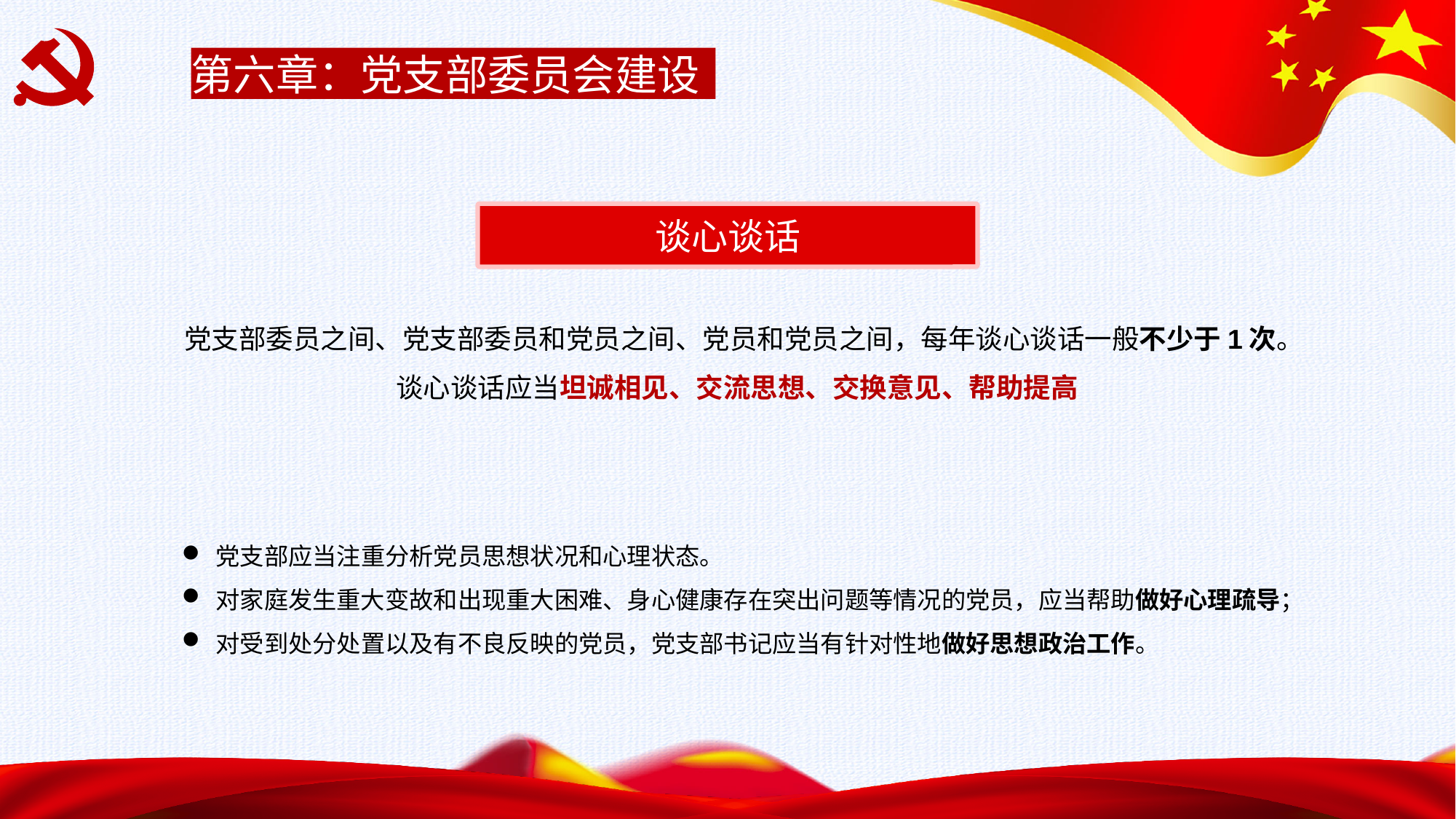

第六章：党支部委员会建设
谈心谈话
党支部委员之间、党支部委员和党员之间、党员和党员之间，每年谈心谈话一般不少于1次。
谈心谈话应当坦诚相见、交流思想、交换意见、帮助提高
党支部应当注重分析党员思想状况和心理状态。
对家庭发生重大变故和出现重大困难、身心健康存在突出问题等情况的党员，应当帮助做好心理疏导；
对受到处分处置以及有不良反映的党员，党支部书记应当有针对性地做好思想政治工作。